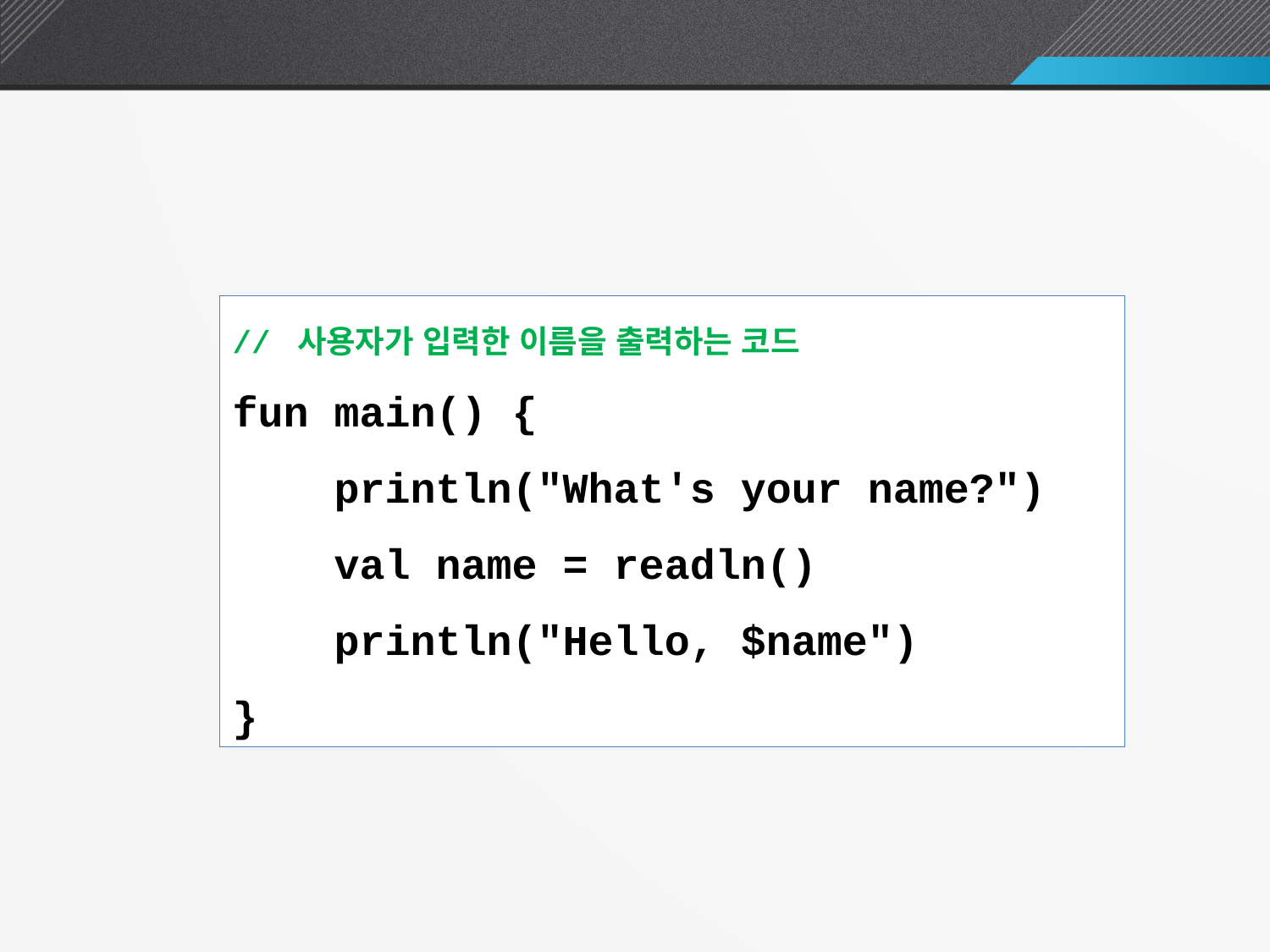

코틀린 코드
// 사용자가 입력한 이름을 출력하는 코드
fun main() {
    println("What's your name?")
    val name = readln()
    println("Hello, $name")
}